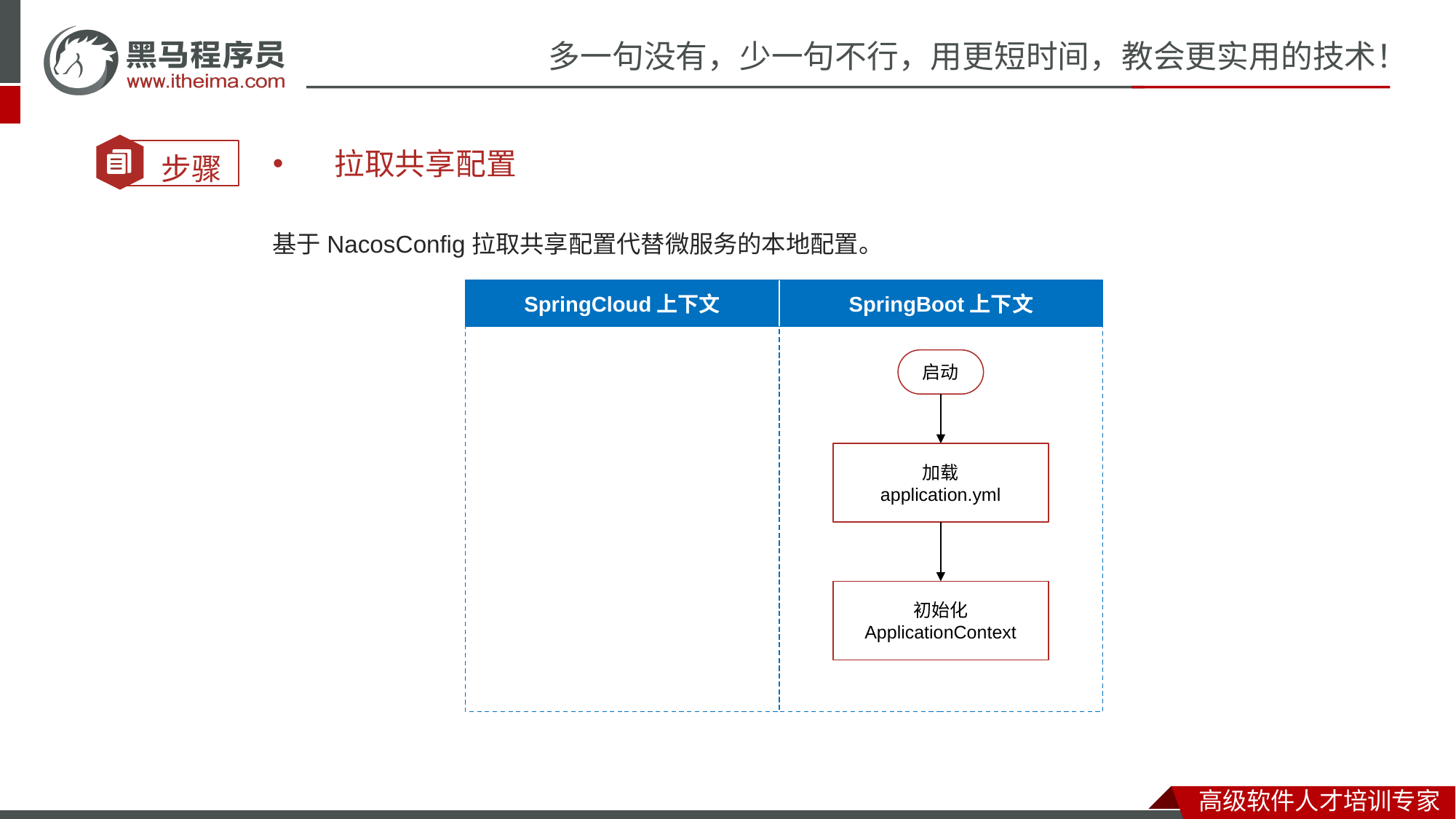

拉取共享配置
基于NacosConfig拉取共享配置代替微服务的本地配置。
SpringCloud上下文
SpringBoot上下文

启动
加载
application.yml
初始化
ApplicationContext